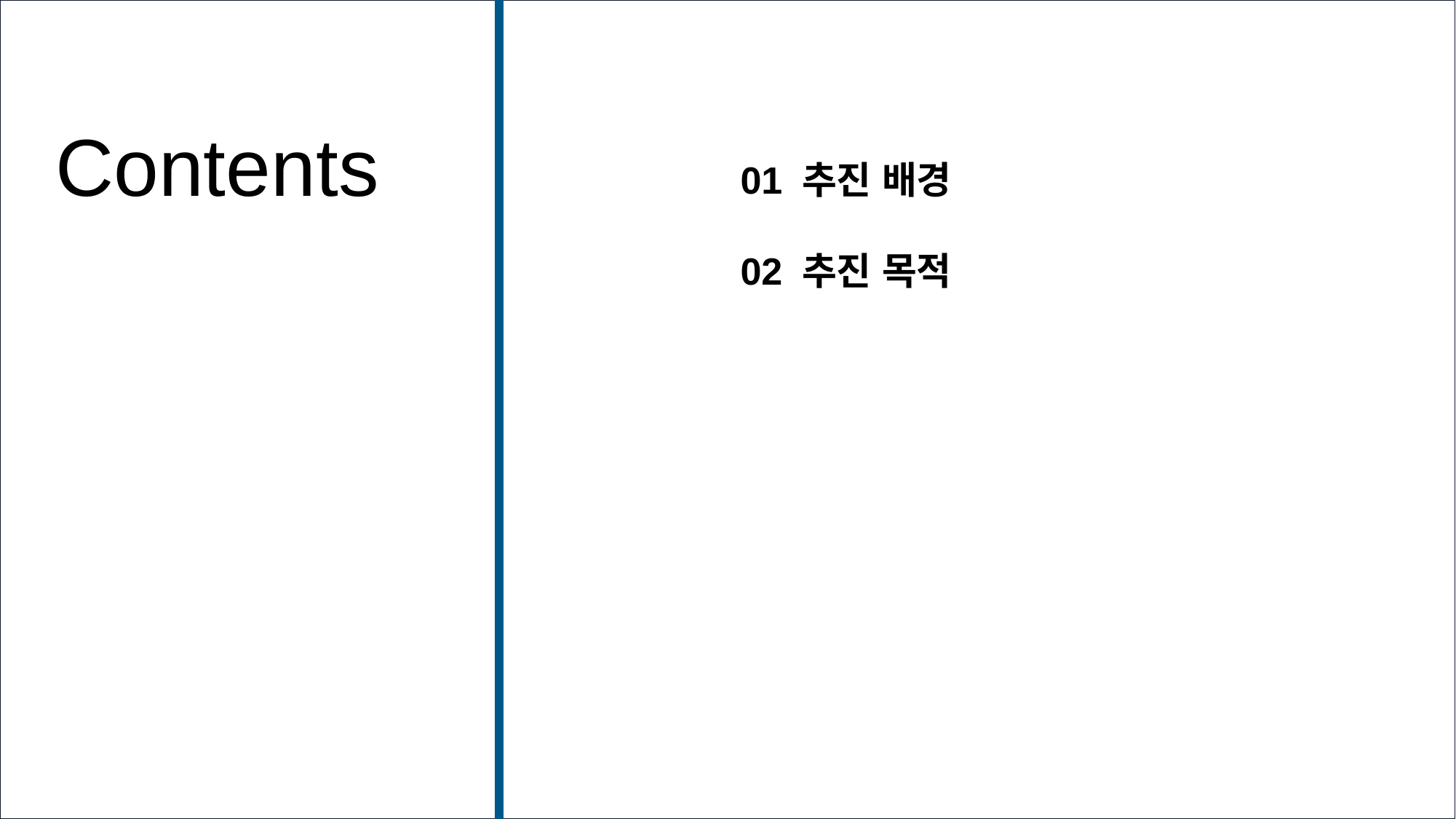

Contents
01 추진 배경
02 추진 목적